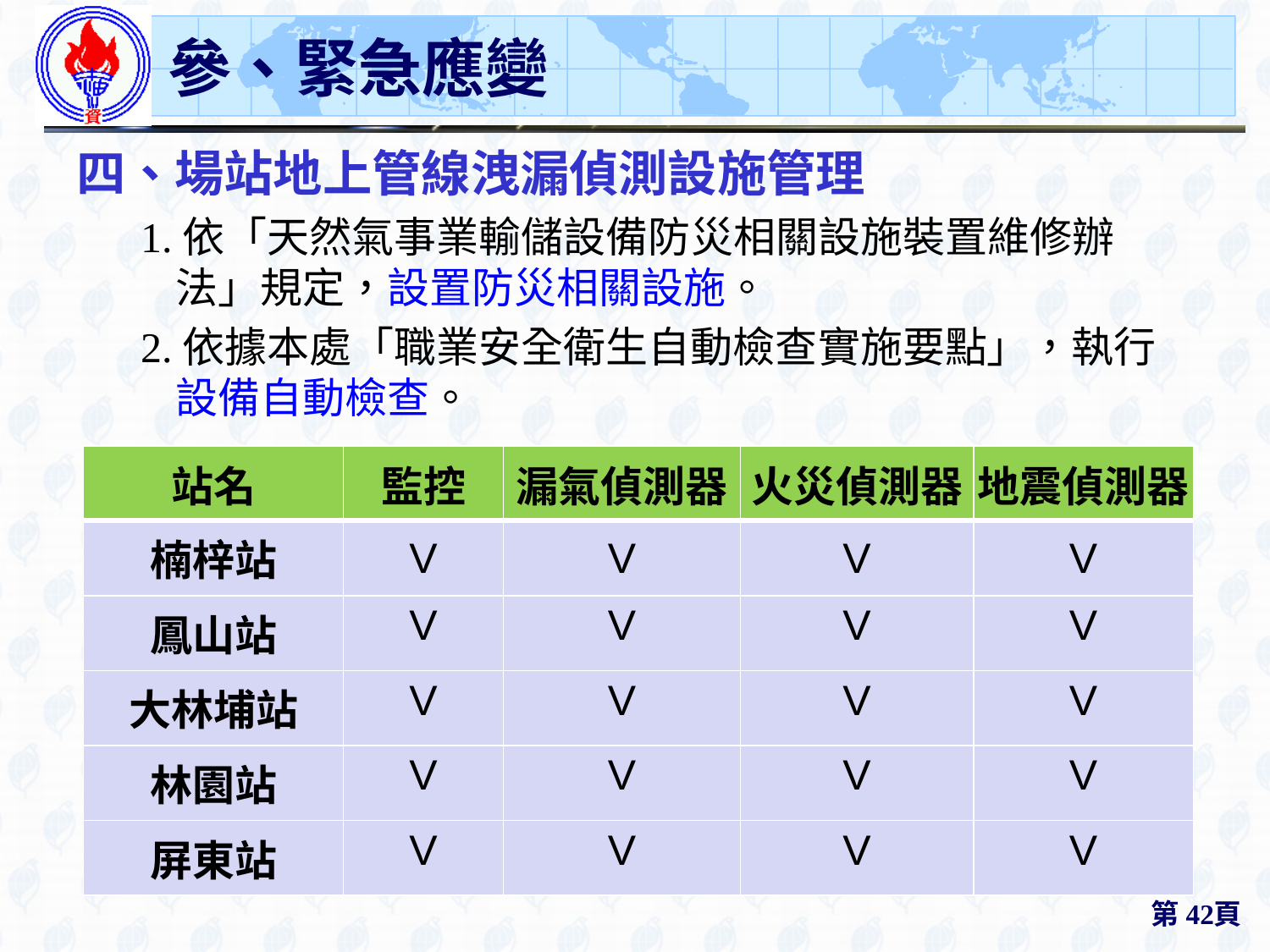

# 參、緊急應變
四、場站地上管線洩漏偵測設施管理
1.依「天然氣事業輸儲設備防災相關設施裝置維修辦法」規定，設置防災相關設施。
2.依據本處「職業安全衛生自動檢查實施要點」，執行設備自動檢查。
| 站名 | 監控 | 漏氣偵測器 | 火災偵測器 | 地震偵測器 |
| --- | --- | --- | --- | --- |
| 楠梓站 | V | V | V | V |
| 鳳山站 | V | V | V | V |
| 大林埔站 | V | V | V | V |
| 林園站 | V | V | V | V |
| 屏東站 | V | V | V | V |
第42頁